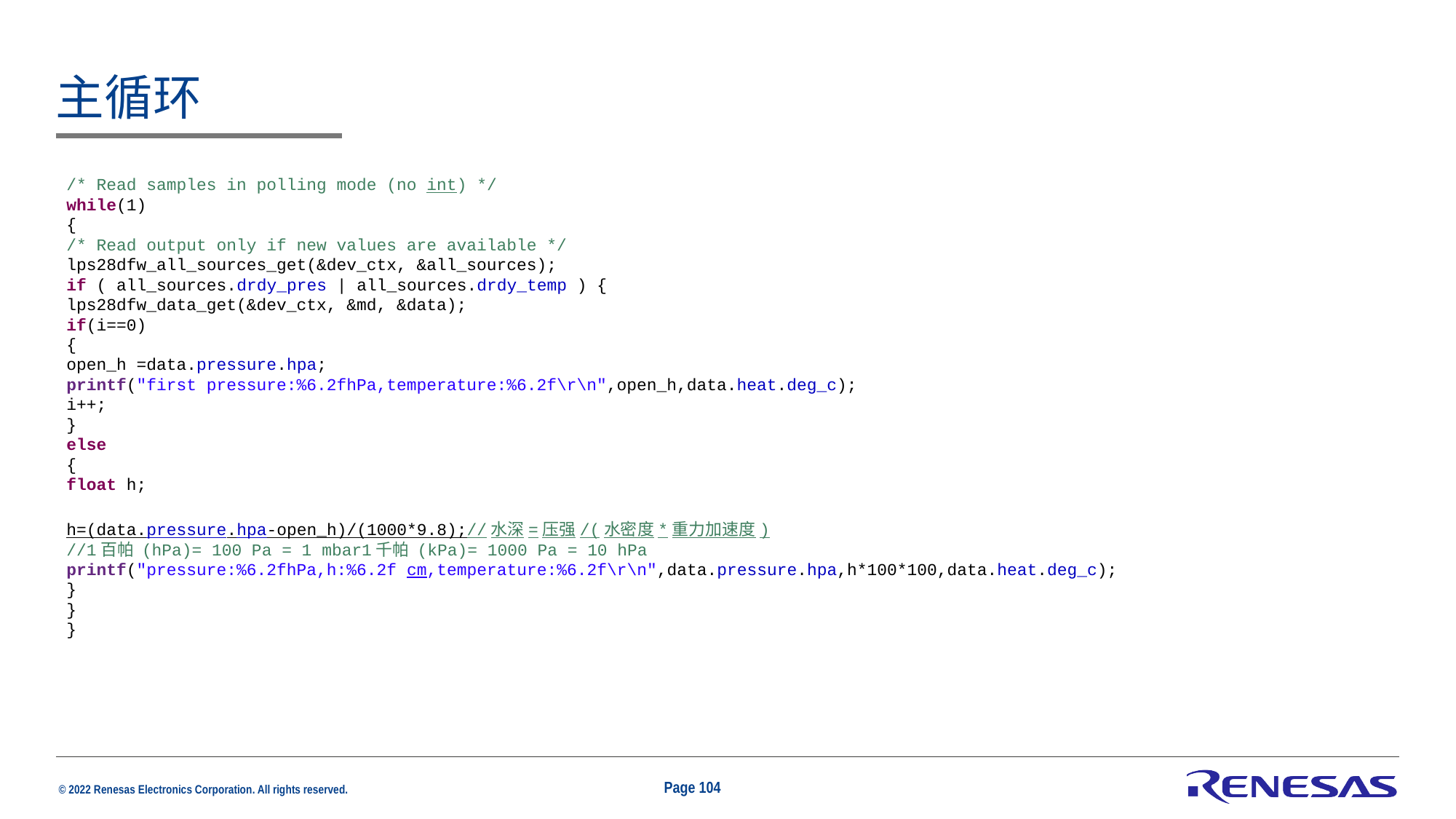

# 主循环
/* Read samples in polling mode (no int) */
while(1)
{
/* Read output only if new values are available */
lps28dfw_all_sources_get(&dev_ctx, &all_sources);
if ( all_sources.drdy_pres | all_sources.drdy_temp ) {
lps28dfw_data_get(&dev_ctx, &md, &data);
if(i==0)
{
open_h =data.pressure.hpa;
printf("first pressure:%6.2fhPa,temperature:%6.2f\r\n",open_h,data.heat.deg_c);
i++;
}
else
{
float h;
h=(data.pressure.hpa-open_h)/(1000*9.8);//水深=压强/(水密度*重力加速度)
//1百帕 (hPa)= 100 Pa = 1 mbar1千帕 (kPa)= 1000 Pa = 10 hPa
printf("pressure:%6.2fhPa,h:%6.2f cm,temperature:%6.2f\r\n",data.pressure.hpa,h*100*100,data.heat.deg_c);
}
}
}